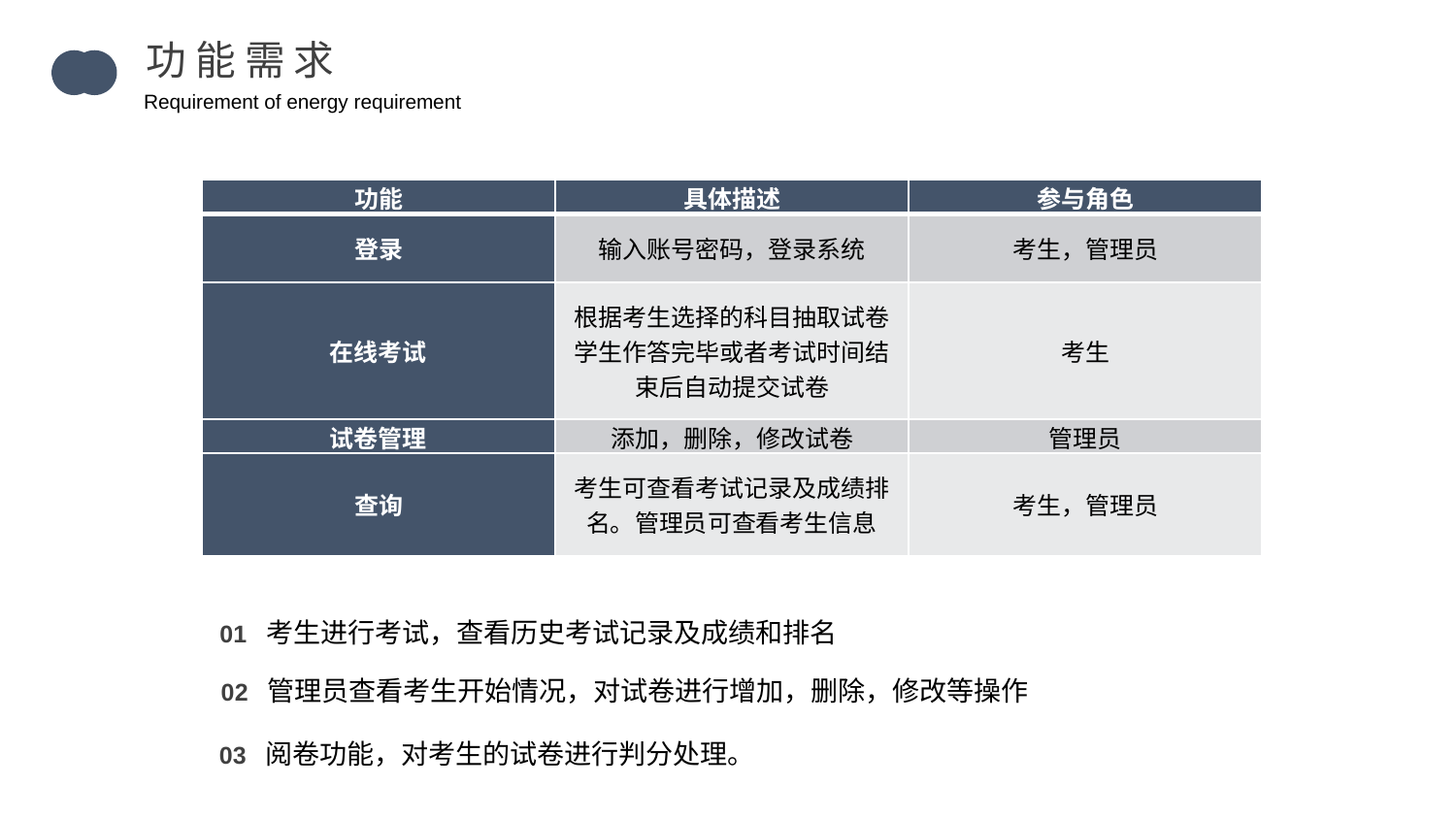

功 能 需 求

Requirement of energy requirement
| 功能 | 具体描述 | 参与角色 |
| --- | --- | --- |
| 登录 | 输入账号密码，登录系统 | 考生，管理员 |
| 在线考试 | 根据考生选择的科目抽取试卷学生作答完毕或者考试时间结束后自动提交试卷 | 考生 |
| 试卷管理 | 添加，删除，修改试卷 | 管理员 |
| 查询 | 考生可查看考试记录及成绩排名。管理员可查看考生信息 | 考生，管理员 |

01  考生进行考试，查看历史考试记录及成绩和排名

02  管理员查看考生开始情况，对试卷进行增加，删除，修改等操作
03  阅卷功能，对考生的试卷进行判分处理。